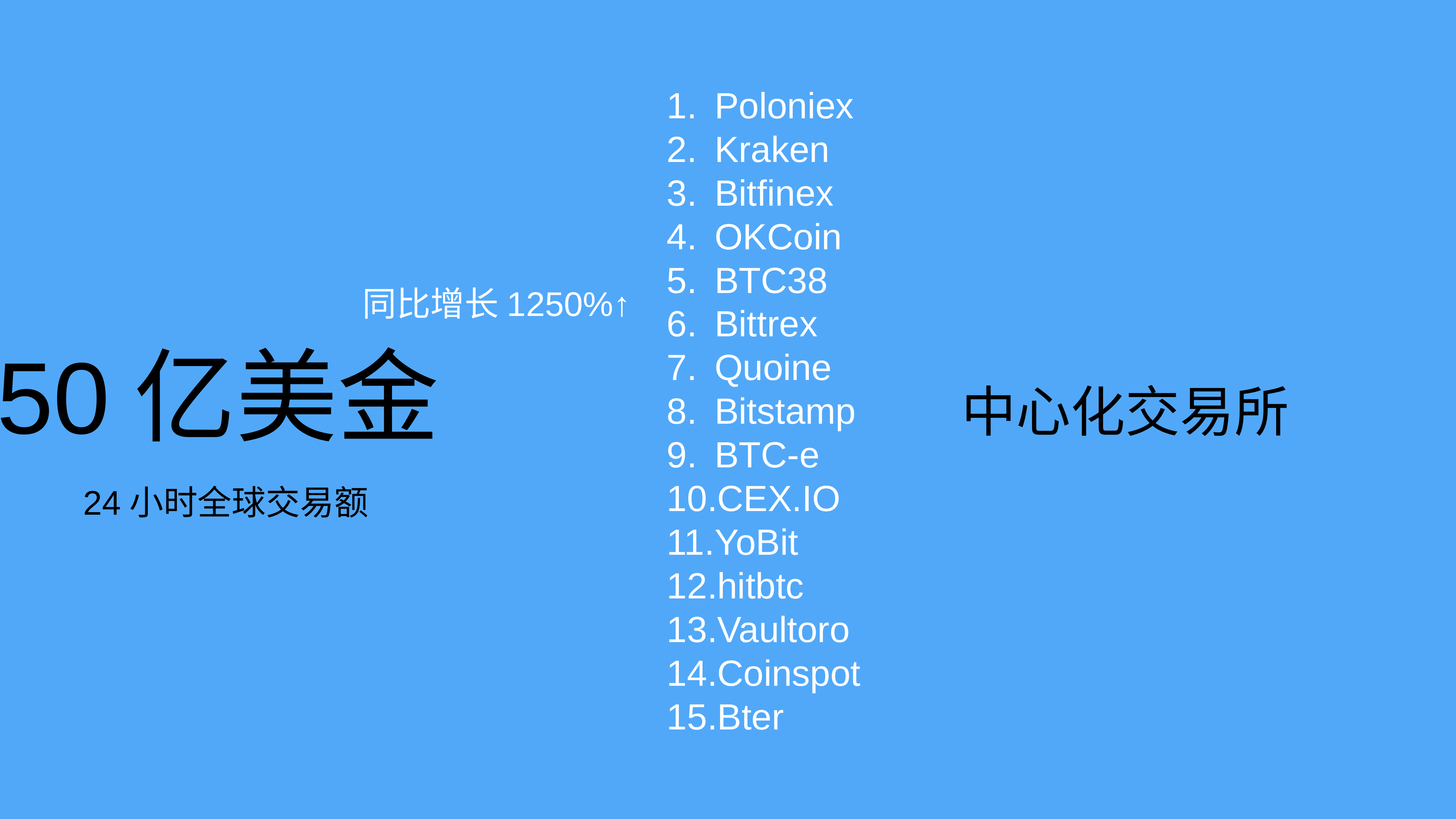

Poloniex
Kraken
Bitfinex
OKCoin
BTC38
Bittrex
Quoine
Bitstamp
BTC-e
CEX.IO
YoBit
hitbtc
Vaultoro
Coinspot
Bter
同比增长1250%↑
$109B
问题#1: 用户资产需要托管
                      [安全性风险]
50亿美金
中心化交易所
Cryptocurrency Market Cap
on Public Blockchain
24小时全球交易额